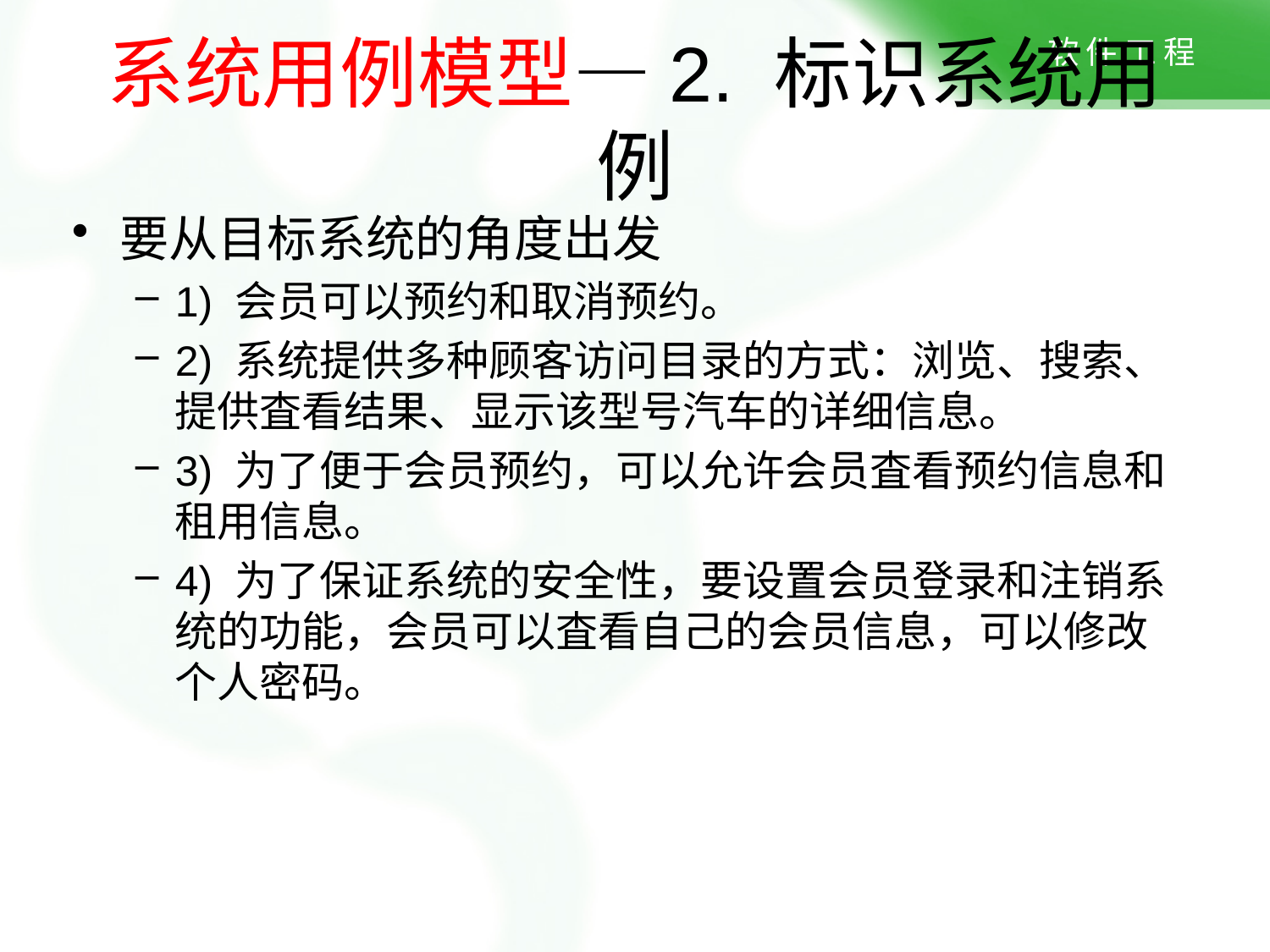

# 系统用例模型—2. 标识系统用例
要从目标系统的角度出发
1) 会员可以预约和取消预约。
2) 系统提供多种顾客访问目录的方式：浏览、搜索、提供査看结果、显示该型号汽车的详细信息。
3) 为了便于会员预约，可以允许会员査看预约信息和租用信息。
4) 为了保证系统的安全性，要设置会员登录和注销系统的功能，会员可以査看自己的会员信息，可以修改个人密码。